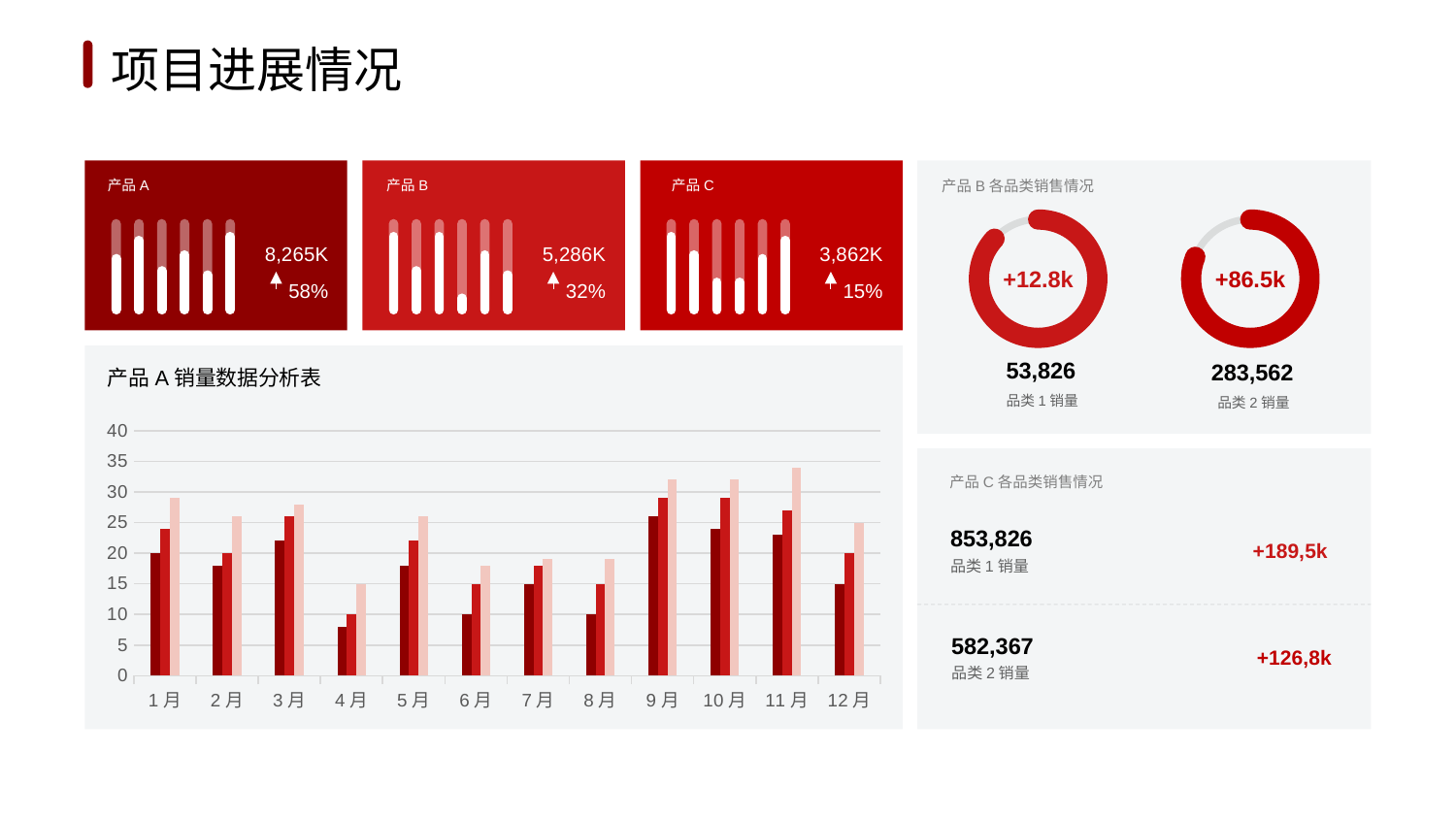

1
2
3
4
5
6
项目进展情况

产品A
产品B
产品C
产品B各品类销售情况

8,265K
5,286K
3,862K
+12.8k
+86.5k
58%
32%
15%

53,826
283,562
产品A销量数据分析表
品类1销量
品类2销量

### Chart

| Category | Series 1 | Series 2 | Series 3 |
|---|---|---|---|
| 1月 | 20.0 | 24.0 | 29.0 |
| 2月 | 18.0 | 20.0 | 26.0 |
| 3月 | 22.0 | 26.0 | 28.0 |
| 4月 | 8.0 | 10.0 | 15.0 |
| 5月 | 18.0 | 22.0 | 26.0 |
| 6月 | 10.0 | 15.0 | 18.0 |
| 7月 | 15.0 | 18.0 | 19.0 |
| 8月 | 10.0 | 15.0 | 19.0 |
| 9月 | 26.0 | 29.0 | 32.0 |
| 10月 | 24.0 | 29.0 | 32.0 |
| 11月 | 23.0 | 27.0 | 34.0 |
| 12月 | 15.0 | 20.0 | 25.0 |
产品C各品类销售情况
853,826
+189,5k
品类1销量
582,367
+126,8k
品类2销量